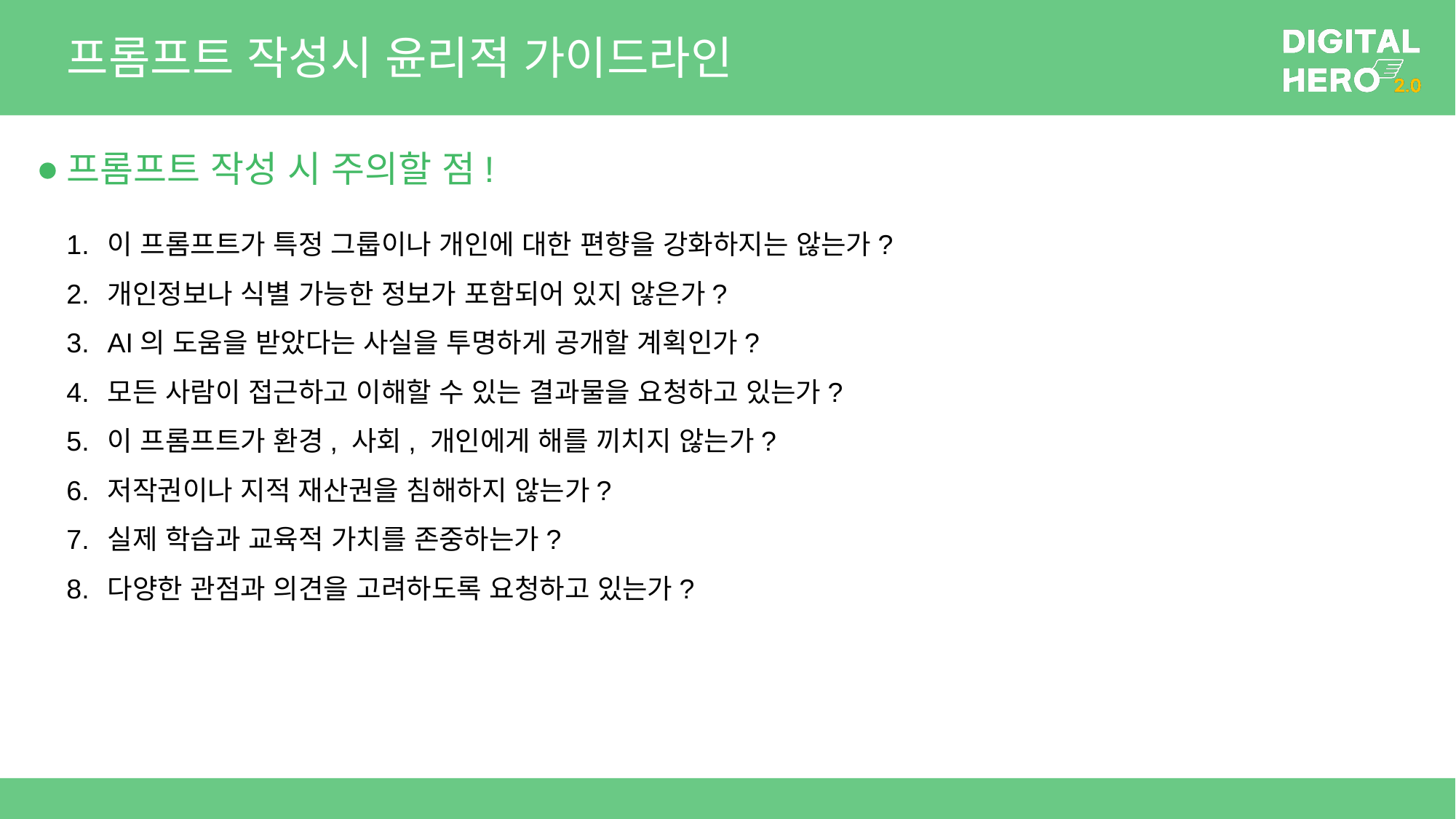

# 프롬프트 작성시 윤리적 가이드라인
프롬프트 작성 시 주의할 점!

이 프롬프트가 특정 그룹이나 개인에 대한 편향을 강화하지는 않는가?
개인정보나 식별 가능한 정보가 포함되어 있지 않은가?
AI의 도움을 받았다는 사실을 투명하게 공개할 계획인가?
모든 사람이 접근하고 이해할 수 있는 결과물을 요청하고 있는가?
이 프롬프트가 환경, 사회, 개인에게 해를 끼치지 않는가?
저작권이나 지적 재산권을 침해하지 않는가?
실제 학습과 교육적 가치를 존중하는가?
다양한 관점과 의견을 고려하도록 요청하고 있는가?